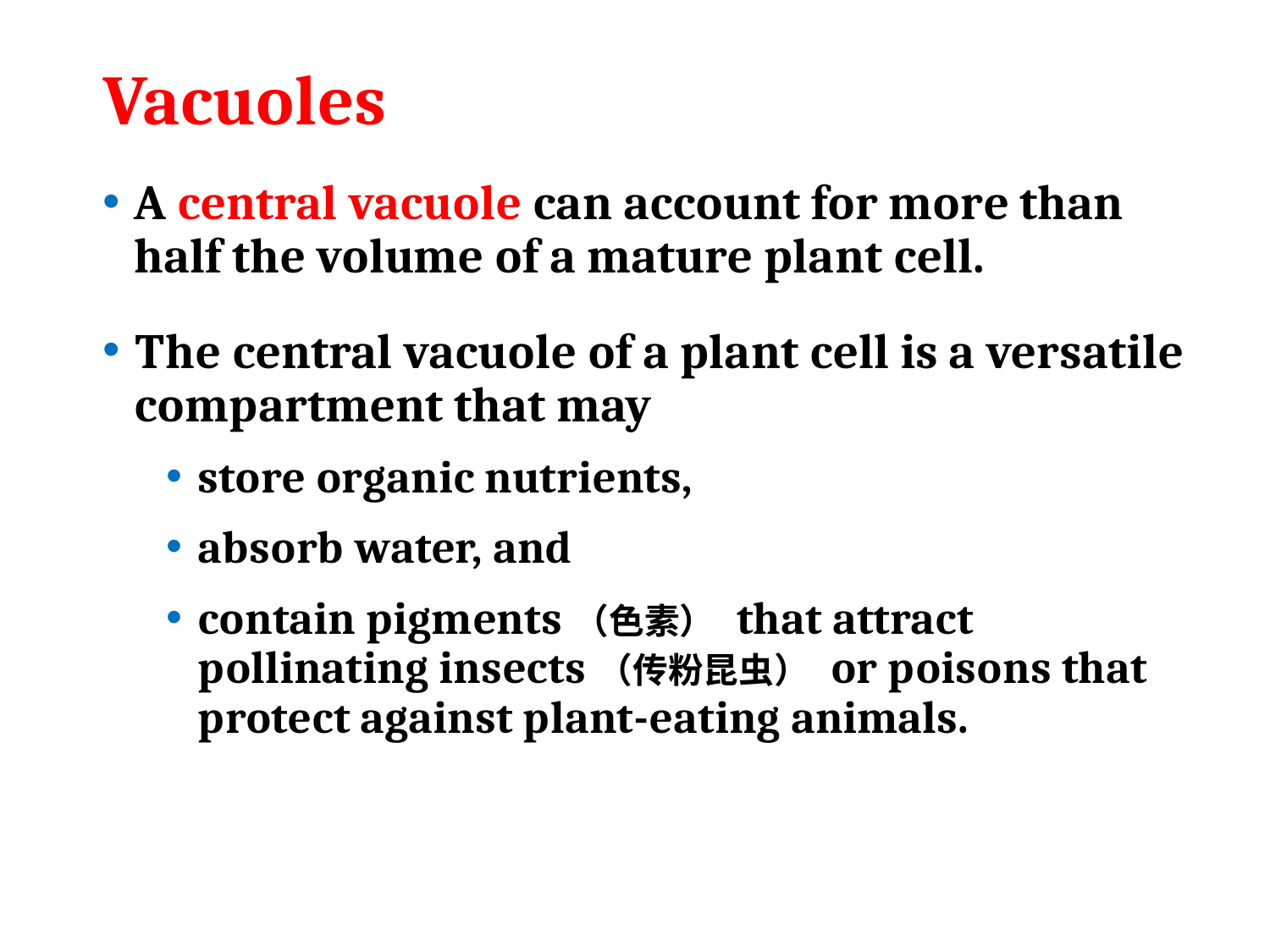

# Vacuoles
A central vacuole can account for more than half the volume of a mature plant cell.
The central vacuole of a plant cell is a versatile compartment that may
store organic nutrients,
absorb water, and
contain pigments（色素） that attract pollinating insects（传粉昆虫） or poisons that protect against plant-eating animals.